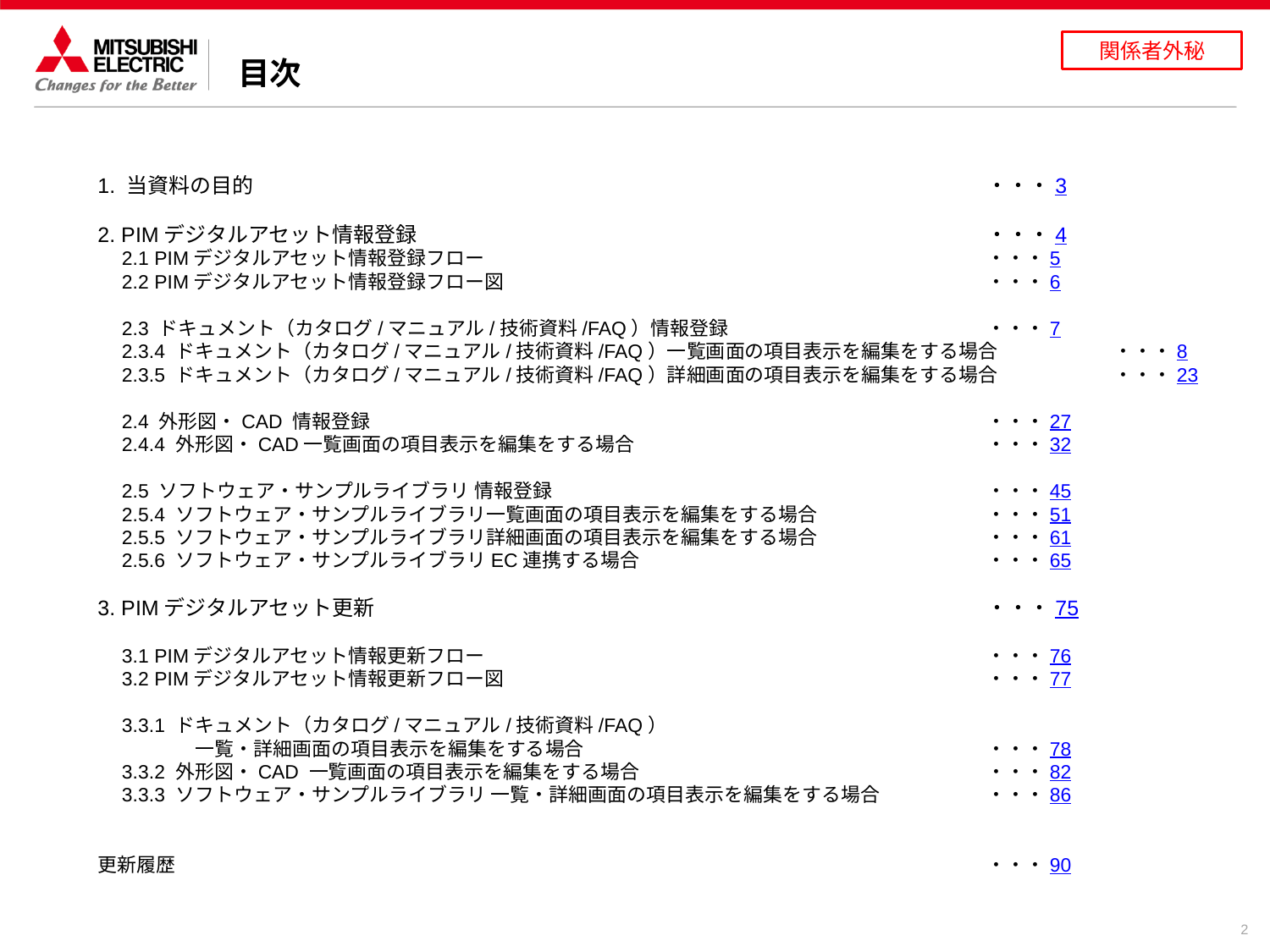

目次
1. 当資料の目的						・・・3

2. PIMデジタルアセット情報登録					・・・4
　2.1 PIMデジタルアセット情報登録フロー				・・・5
　2.2 PIMデジタルアセット情報登録フロー図				・・・6

　2.3 ドキュメント（カタログ/マニュアル/技術資料/FAQ）情報登録			・・・7
　2.3.4 ドキュメント（カタログ/マニュアル/技術資料/FAQ）一覧画面の項目表示を編集をする場合	・・・8
　2.3.5 ドキュメント（カタログ/マニュアル/技術資料/FAQ）詳細画面の項目表示を編集をする場合	・・・23

　2.4 外形図・CAD 情報登録					・・・27
　2.4.4 外形図・CAD一覧画面の項目表示を編集をする場合			・・・32

　2.5 ソフトウェア・サンプルライブラリ 情報登録				・・・45
　2.5.4 ソフトウェア・サンプルライブラリ一覧画面の項目表示を編集をする場合		・・・51
　2.5.5 ソフトウェア・サンプルライブラリ詳細画面の項目表示を編集をする場合		・・・61
　2.5.6 ソフトウェア・サンプルライブラリEC連携する場合			・・・65

3. PIMデジタルアセット更新					・・・75

　3.1 PIMデジタルアセット情報更新フロー				・・・76
　3.2 PIMデジタルアセット情報更新フロー図				・・・77

　3.3.1 ドキュメント（カタログ/マニュアル/技術資料/FAQ）
　　　　　一覧・詳細画面の項目表示を編集をする場合				・・・78
　3.3.2 外形図・CAD 一覧画面の項目表示を編集をする場合			・・・82
　3.3.3 ソフトウェア・サンプルライブラリ 一覧・詳細画面の項目表示を編集をする場合	・・・86

更新履歴							・・・90

2